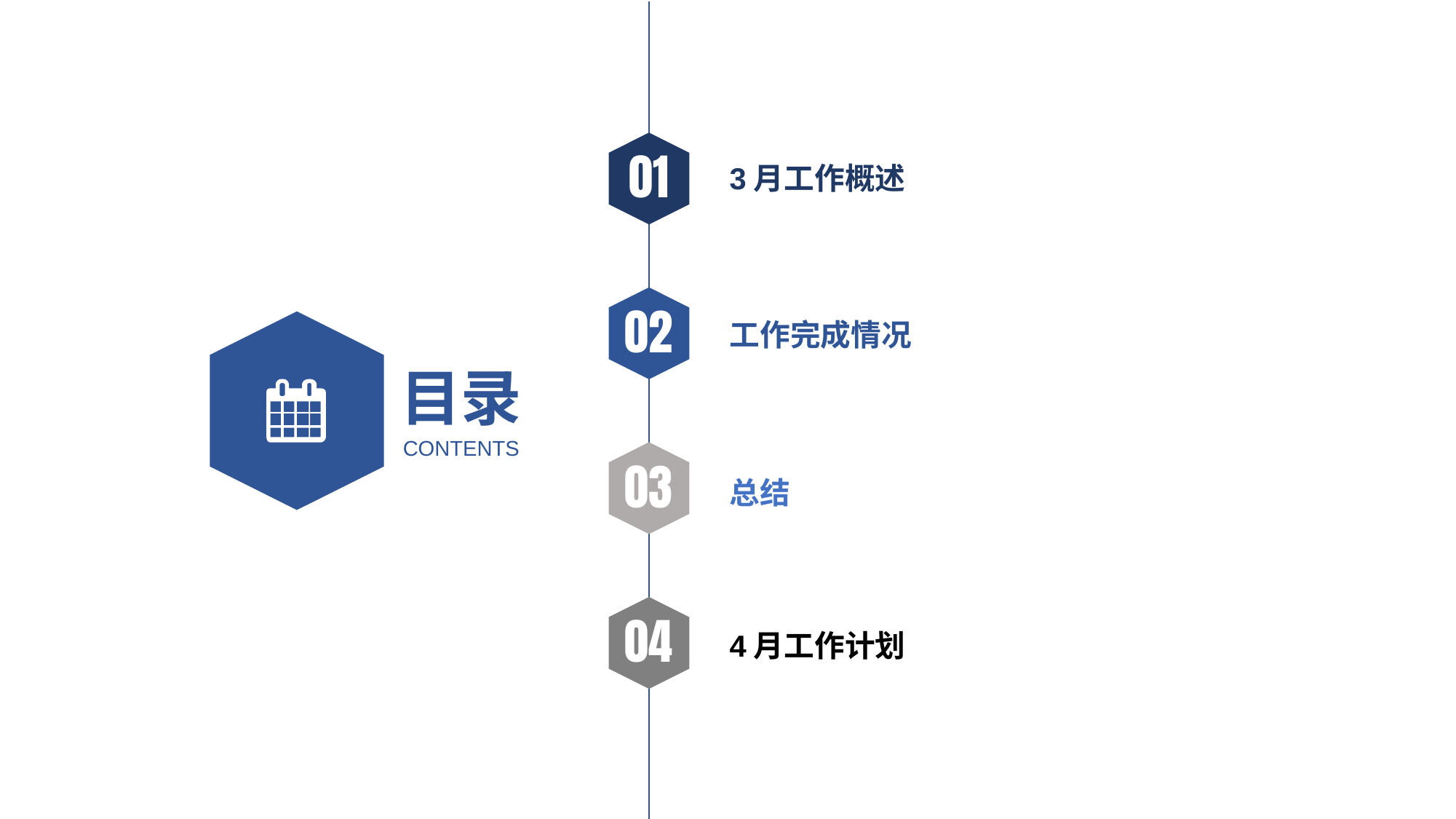

01
3月工作概述
02

工作完成情况
目录
CONTENTS
03
总结
04
4月工作计划